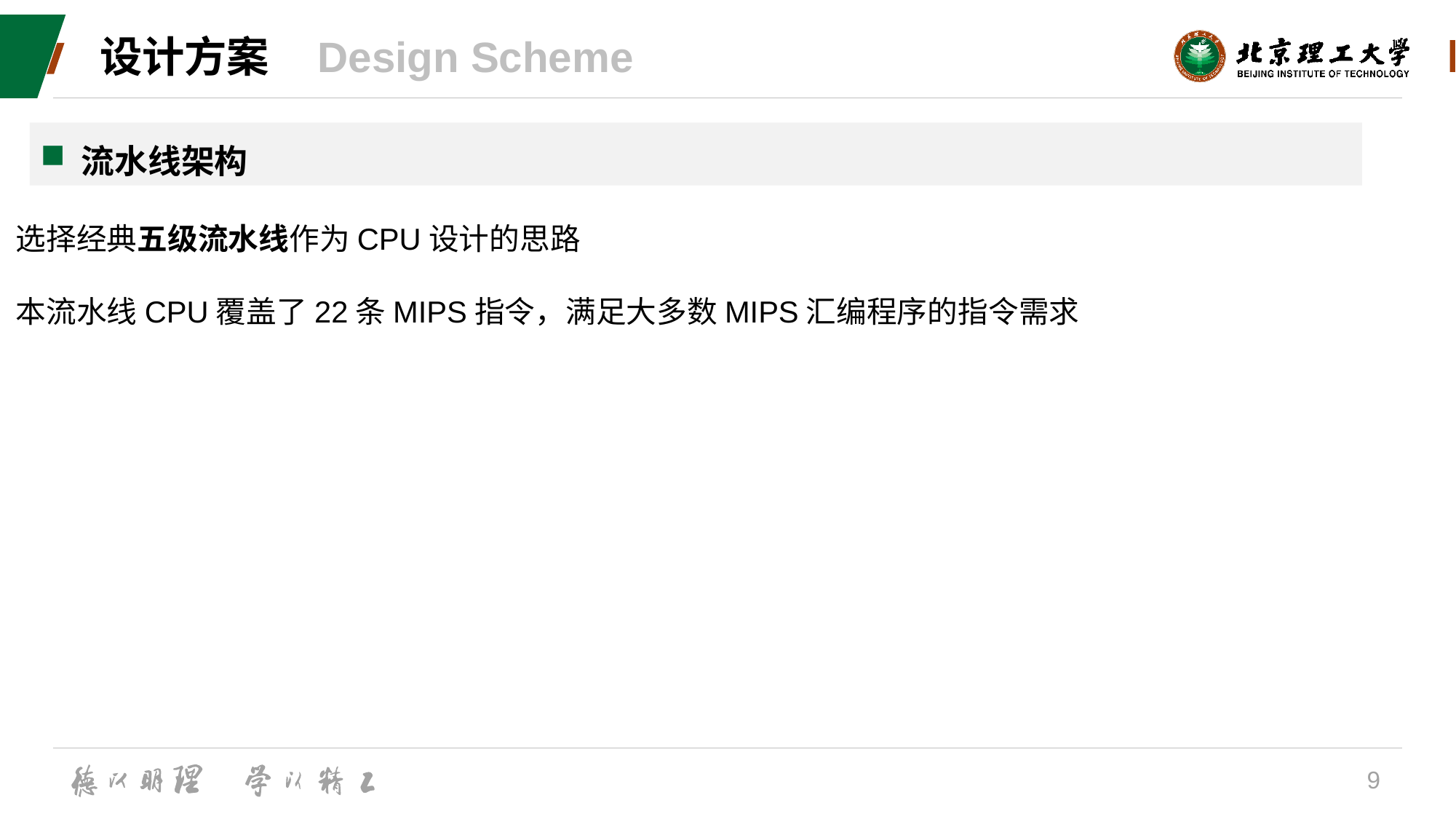

# 设计方案    Design Scheme
流水线架构
选择经典五级流水线作为CPU设计的思路

本流水线CPU覆盖了22条MIPS指令，满足大多数MIPS汇编程序的指令需求